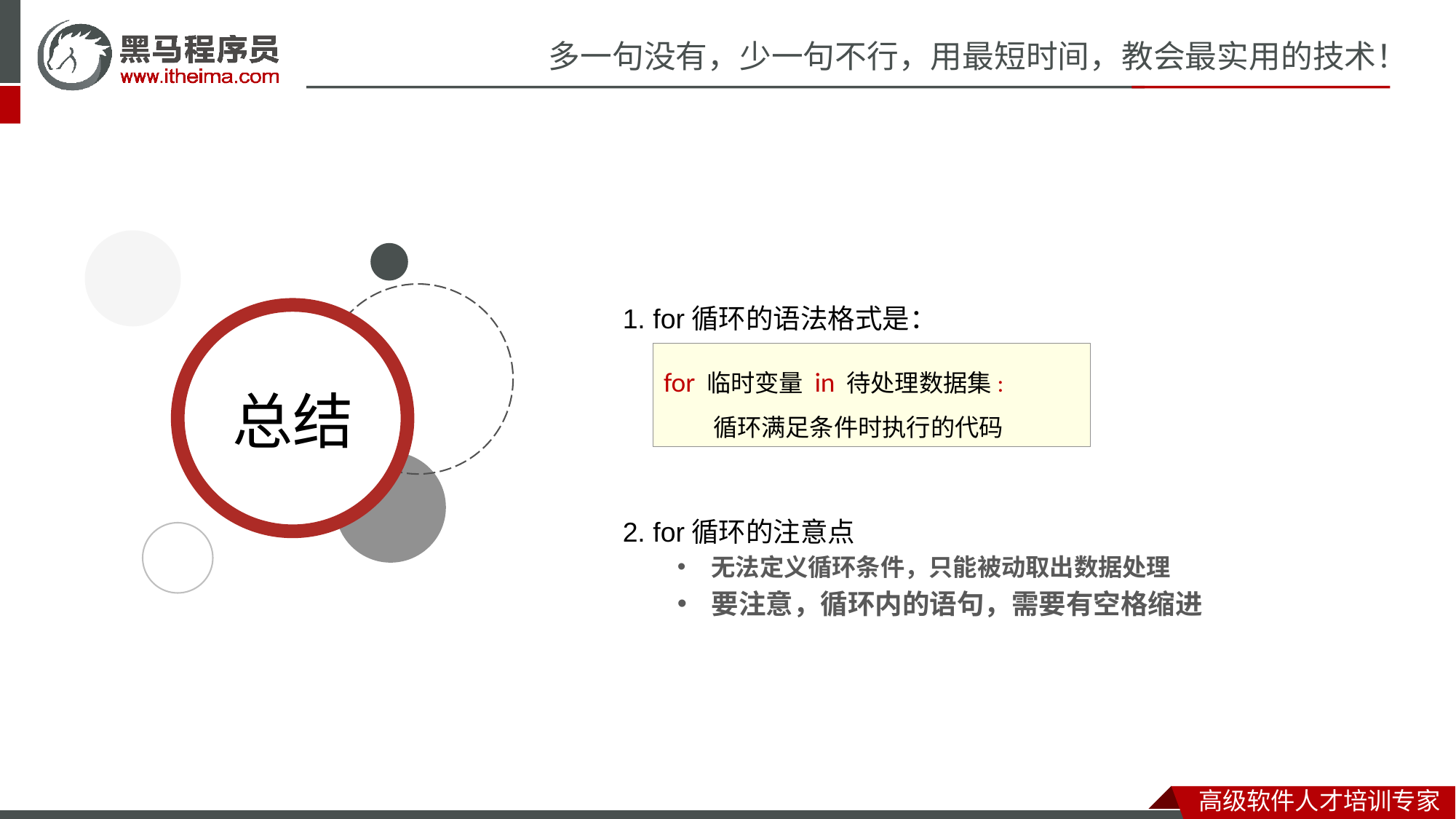

1. for循环的语法格式是：

2. for循环的注意点
无法定义循环条件，只能被动取出数据处理
要注意，循环内的语句，需要有空格缩进
for 临时变量 in 待处理数据集:
        循环满足条件时执行的代码